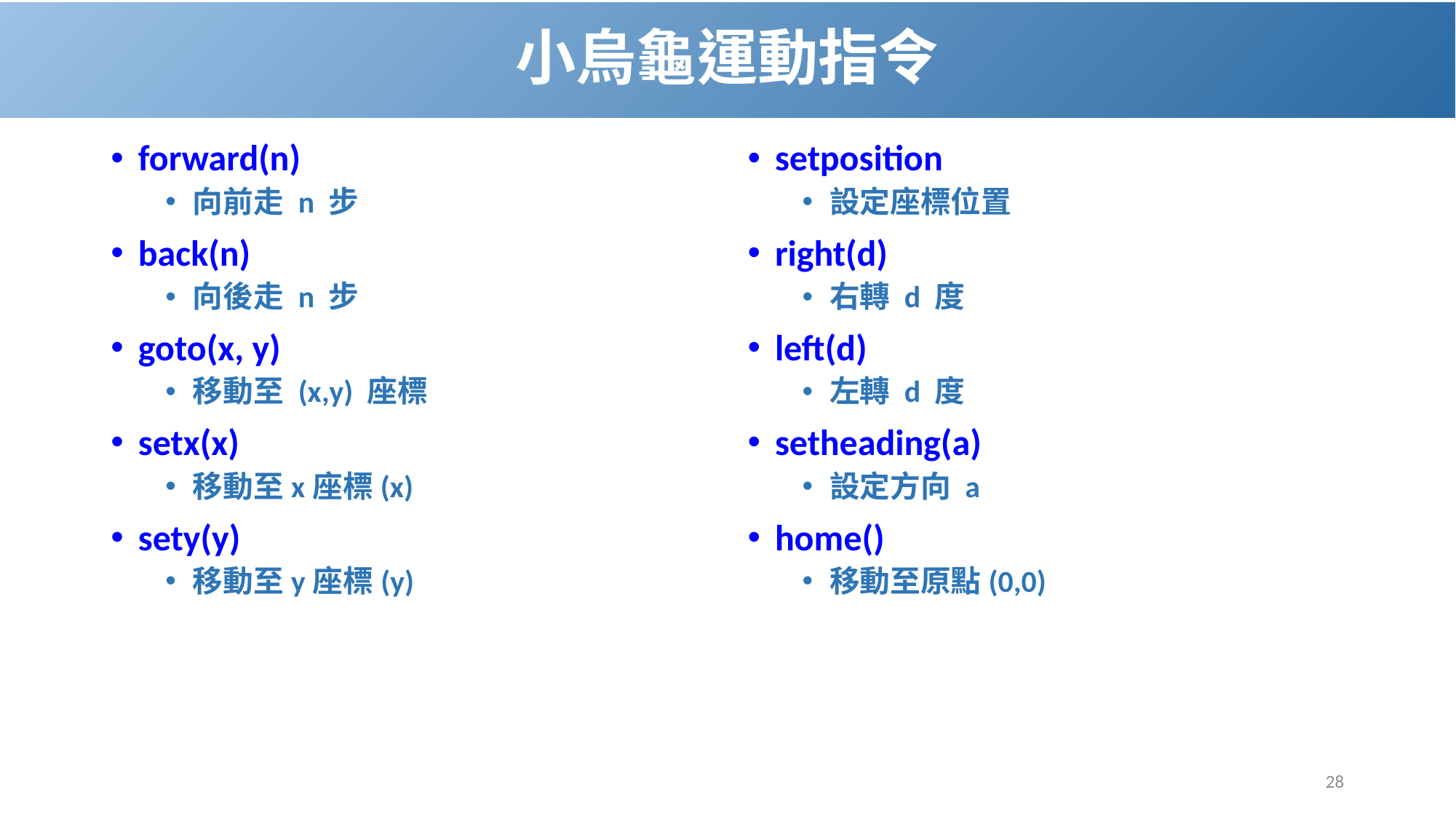

# 小烏龜運動指令
forward(n)
向前走 n 步
back(n)
向後走 n 步
goto(x, y)
移動至 (x,y) 座標
setx(x)
移動至x座標(x)
sety(y)
移動至y座標(y)

setposition
設定座標位置
right(d)
右轉 d 度
left(d)
左轉 d 度
setheading(a)
設定方向 a
home()
移動至原點(0,0)

28